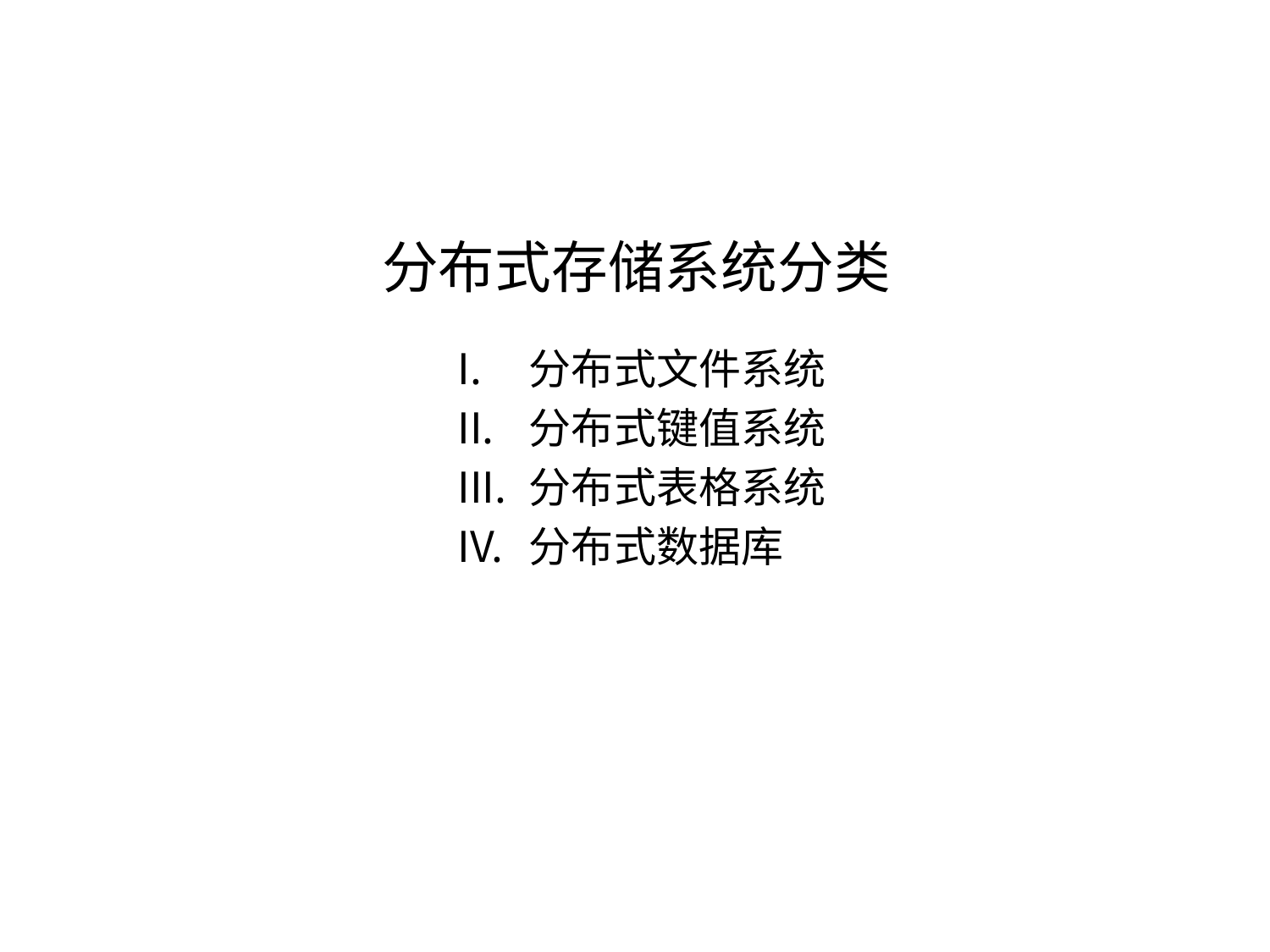

# 分布式存储系统分类
分布式文件系统
分布式键值系统
分布式表格系统
分布式数据库